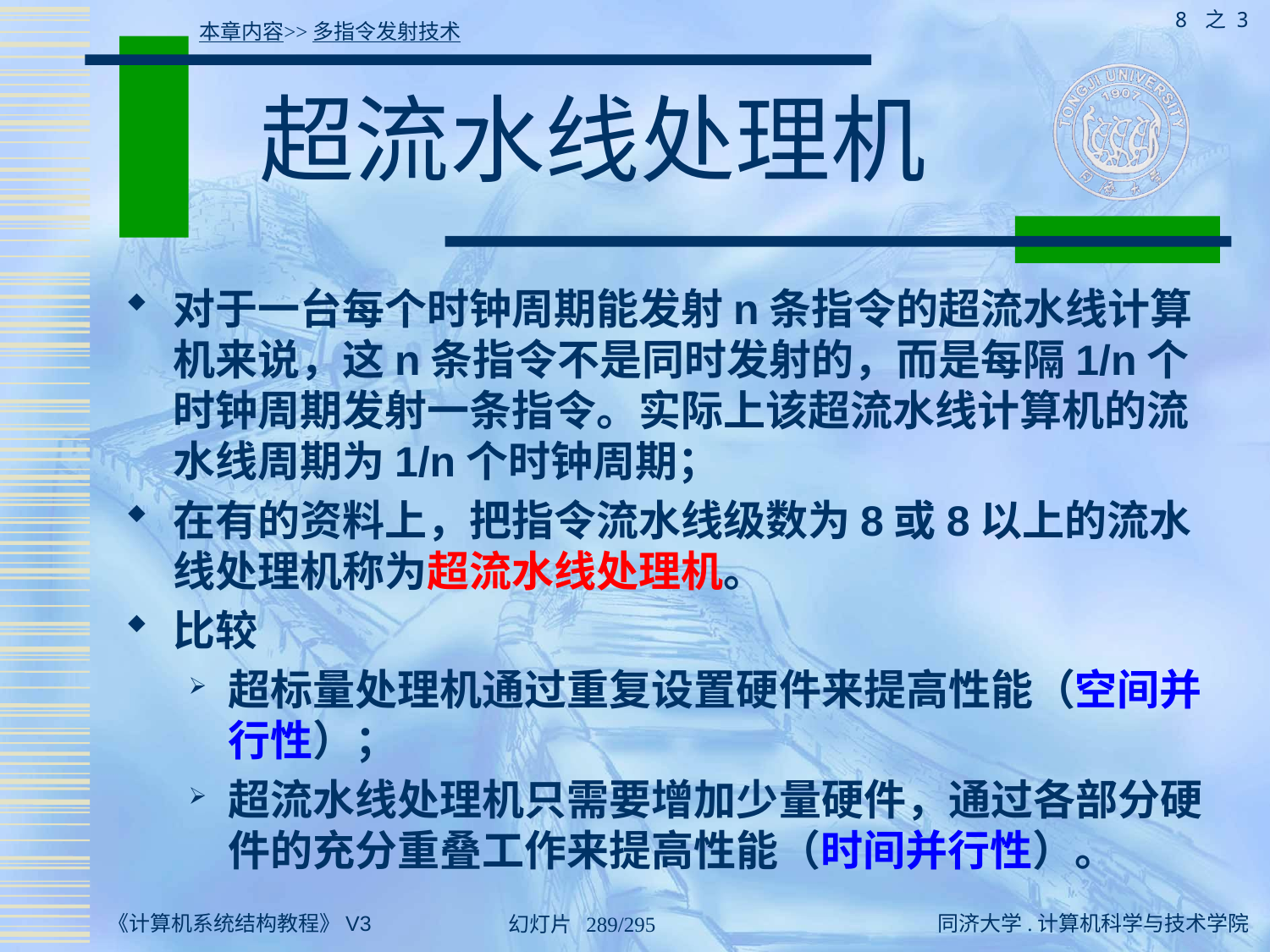

8 之 3
本章内容>>多指令发射技术
# 超流水线处理机
对于一台每个时钟周期能发射n条指令的超流水线计算机来说，这n条指令不是同时发射的，而是每隔1/n个时钟周期发射一条指令。实际上该超流水线计算机的流水线周期为1/n个时钟周期；
在有的资料上，把指令流水线级数为8或8以上的流水线处理机称为超流水线处理机。
比较
超标量处理机通过重复设置硬件来提高性能（空间并行性）；
超流水线处理机只需要增加少量硬件，通过各部分硬件的充分重叠工作来提高性能（时间并行性）。